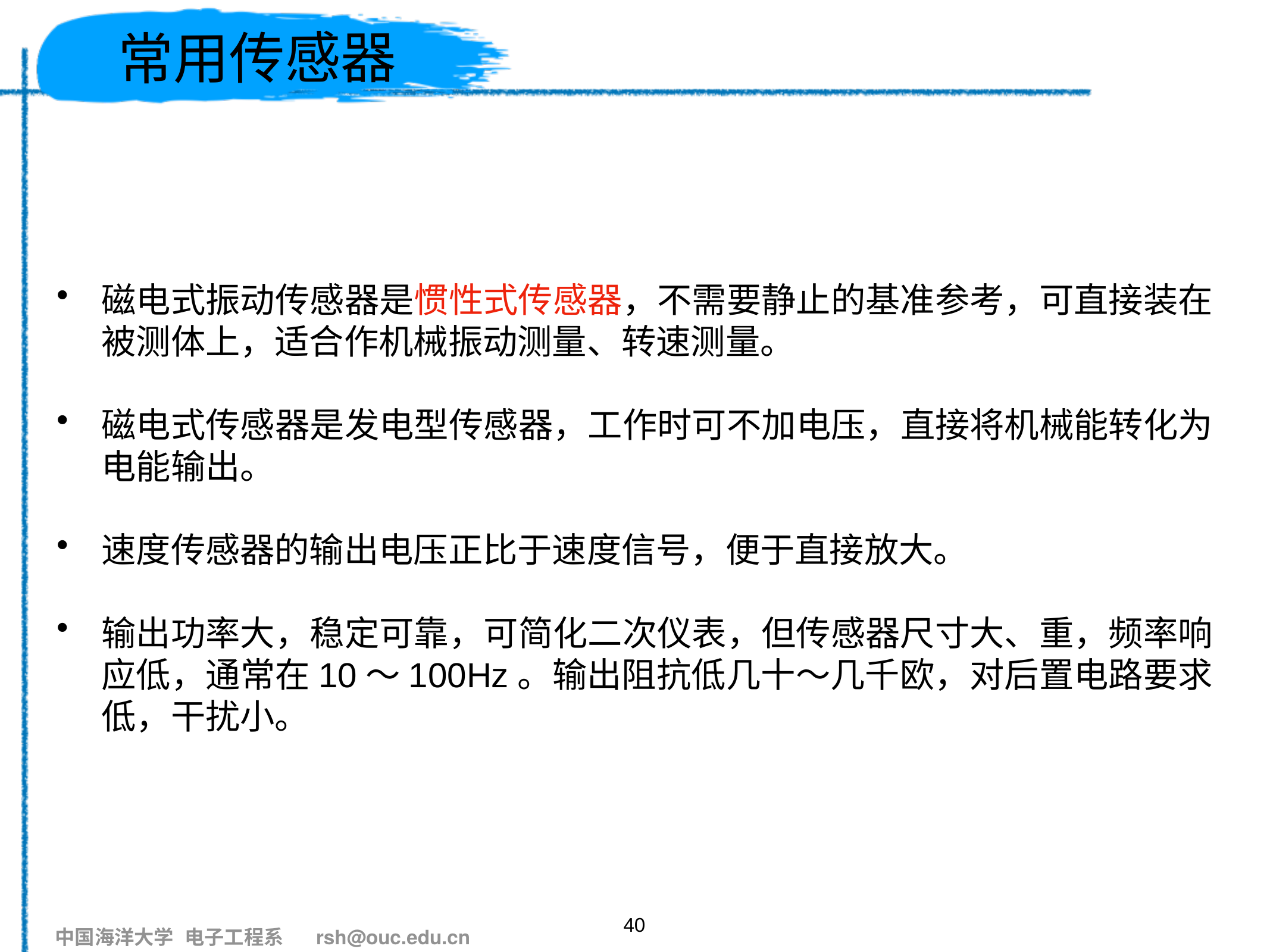

# 常用传感器
磁电式振动传感器是惯性式传感器，不需要静止的基准参考，可直接装在被测体上，适合作机械振动测量、转速测量。

磁电式传感器是发电型传感器，工作时可不加电压，直接将机械能转化为电能输出。

速度传感器的输出电压正比于速度信号，便于直接放大。

输出功率大，稳定可靠，可简化二次仪表，但传感器尺寸大、重，频率响应低，通常在10～100Hz。输出阻抗低几十～几千欧，对后置电路要求低，干扰小。
40